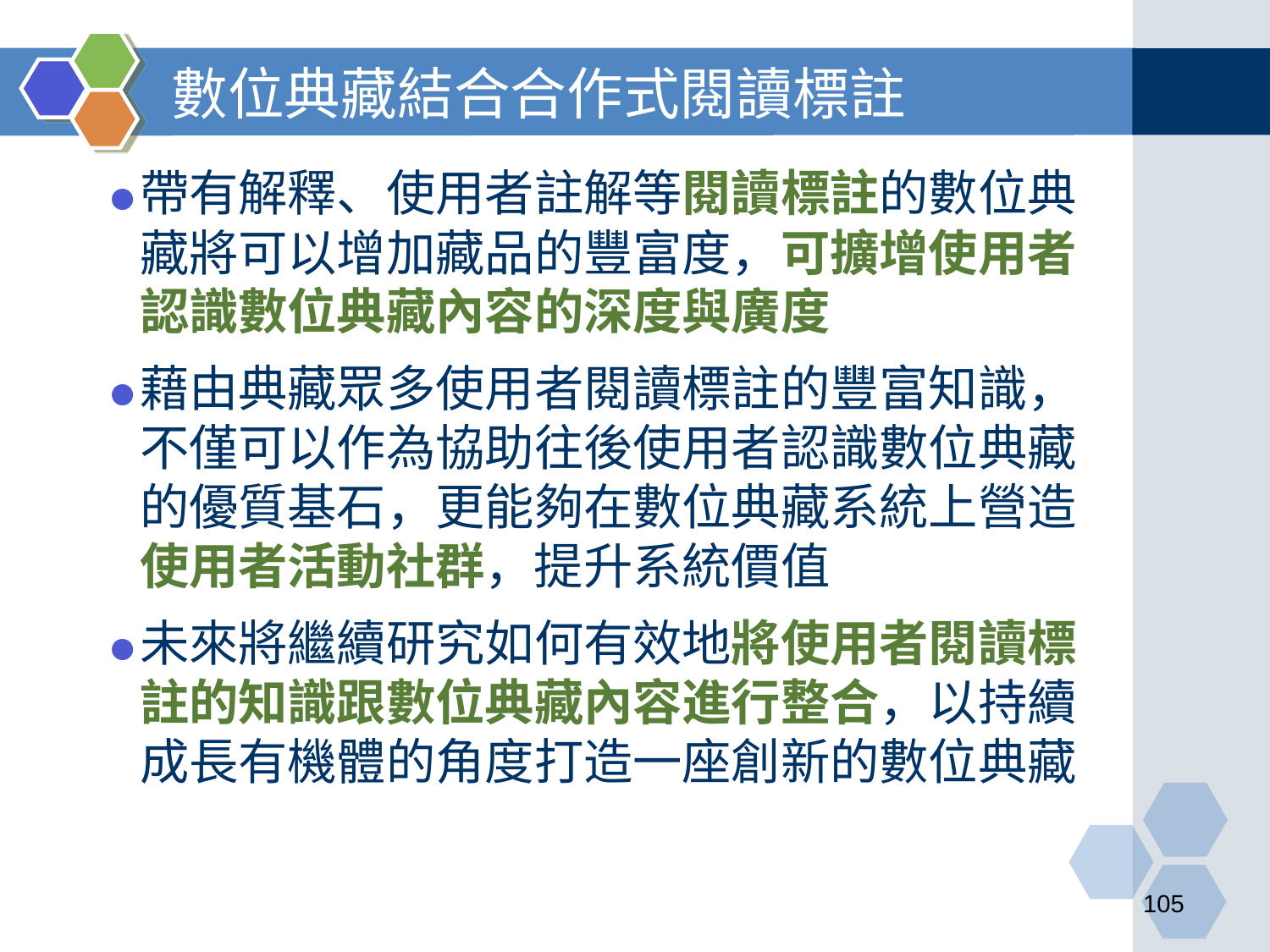

# 數位典藏結合合作式閱讀標註
帶有解釋、使用者註解等閱讀標註的數位典藏將可以增加藏品的豐富度，可擴增使用者認識數位典藏內容的深度與廣度
藉由典藏眾多使用者閱讀標註的豐富知識，不僅可以作為協助往後使用者認識數位典藏的優質基石，更能夠在數位典藏系統上營造使用者活動社群，提升系統價值
未來將繼續研究如何有效地將使用者閱讀標註的知識跟數位典藏內容進行整合，以持續成長有機體的角度打造一座創新的數位典藏
105